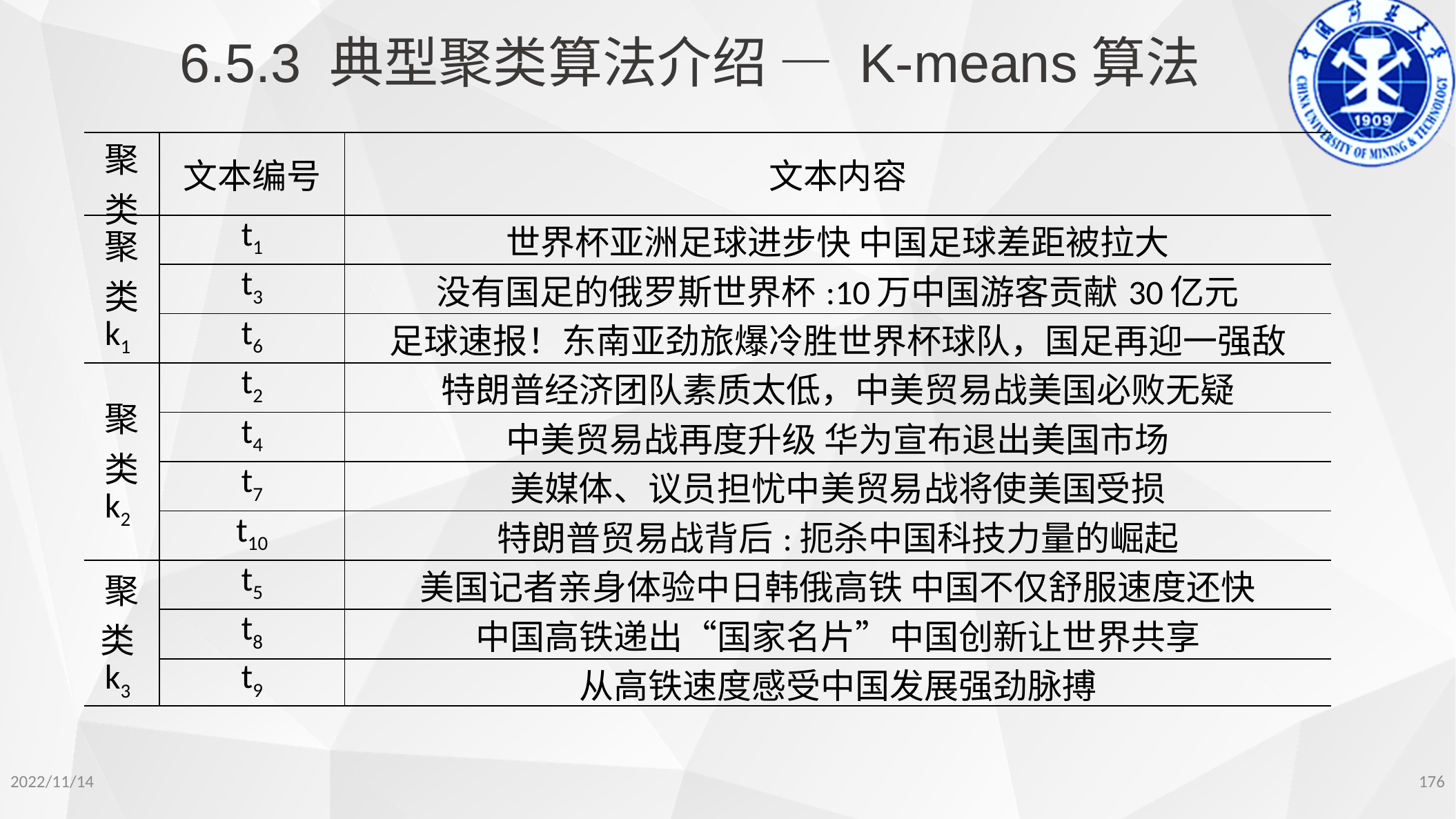

6.5.3 典型聚类算法介绍 — K-means算法
| 聚类 | 文本编号 | 文本内容 |
| --- | --- | --- |
| 聚类 k1 | t1 | 世界杯亚洲足球进步快 中国足球差距被拉大 |
|  | t3 | 没有国足的俄罗斯世界杯:10万中国游客贡献30亿元 |
|  | t6 | 足球速报！东南亚劲旅爆冷胜世界杯球队，国足再迎一强敌 |
| 聚类 k2 | t2 | 特朗普经济团队素质太低，中美贸易战美国必败无疑 |
|  | t4 | 中美贸易战再度升级 华为宣布退出美国市场 |
|  | t7 | 美媒体、议员担忧中美贸易战将使美国受损 |
|  | t10 | 特朗普贸易战背后:扼杀中国科技力量的崛起 |
| 聚类 k3 | t5 | 美国记者亲身体验中日韩俄高铁 中国不仅舒服速度还快 |
|  | t8 | 中国高铁递出“国家名片”中国创新让世界共享 |
|  | t9 | 从高铁速度感受中国发展强劲脉搏 |

2022/11/14
176